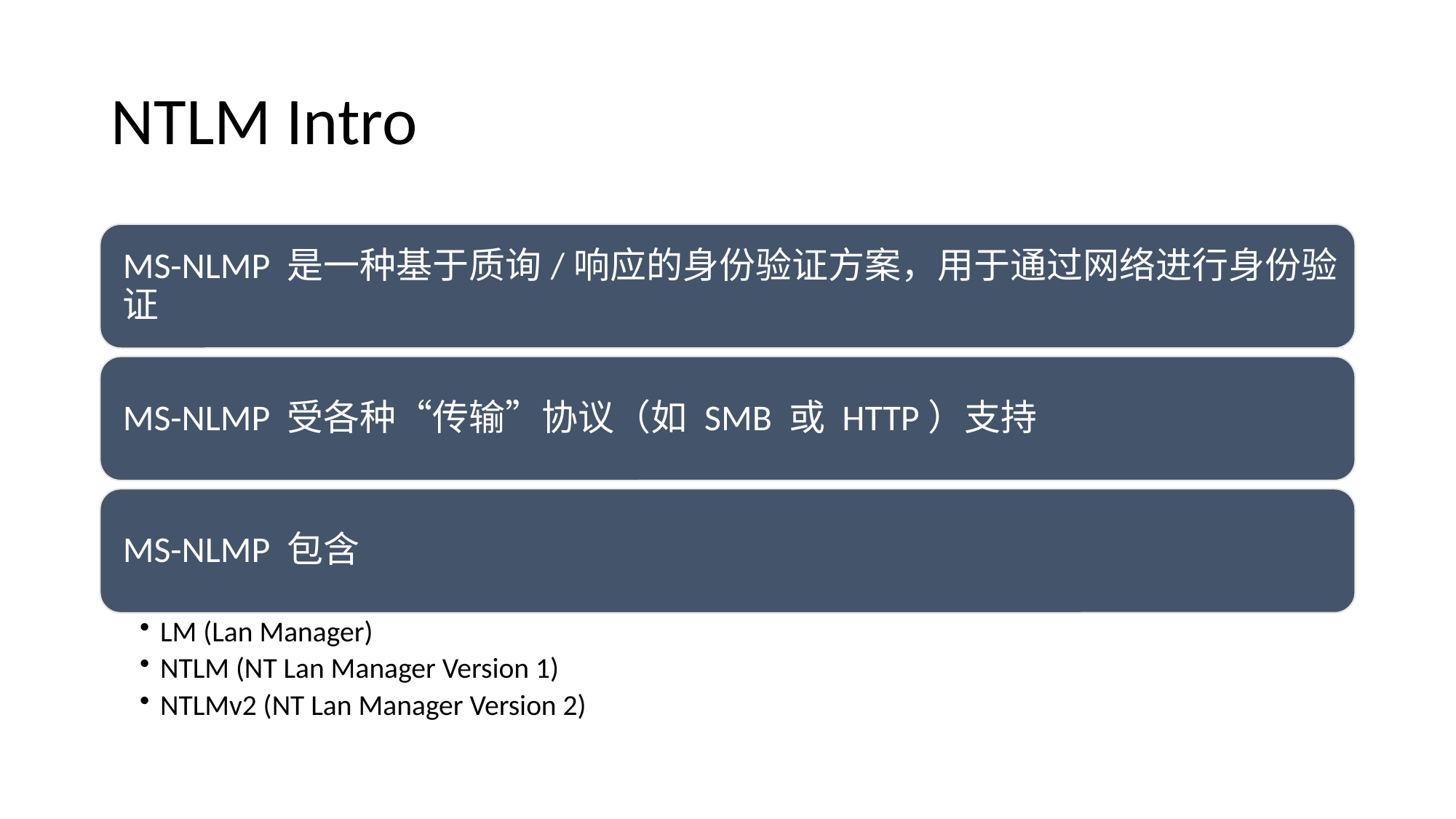

# NTLM Intro
MS-NLMP 是一种基于质询/响应的身份验证方案，用于通过网络进行身份验证
MS-NLMP 受各种“传输”协议（如 SMB 或 HTTP）支持
MS-NLMP 包含
LM (Lan Manager)
NTLM (NT Lan Manager Version 1)
NTLMv2 (NT Lan Manager Version 2)